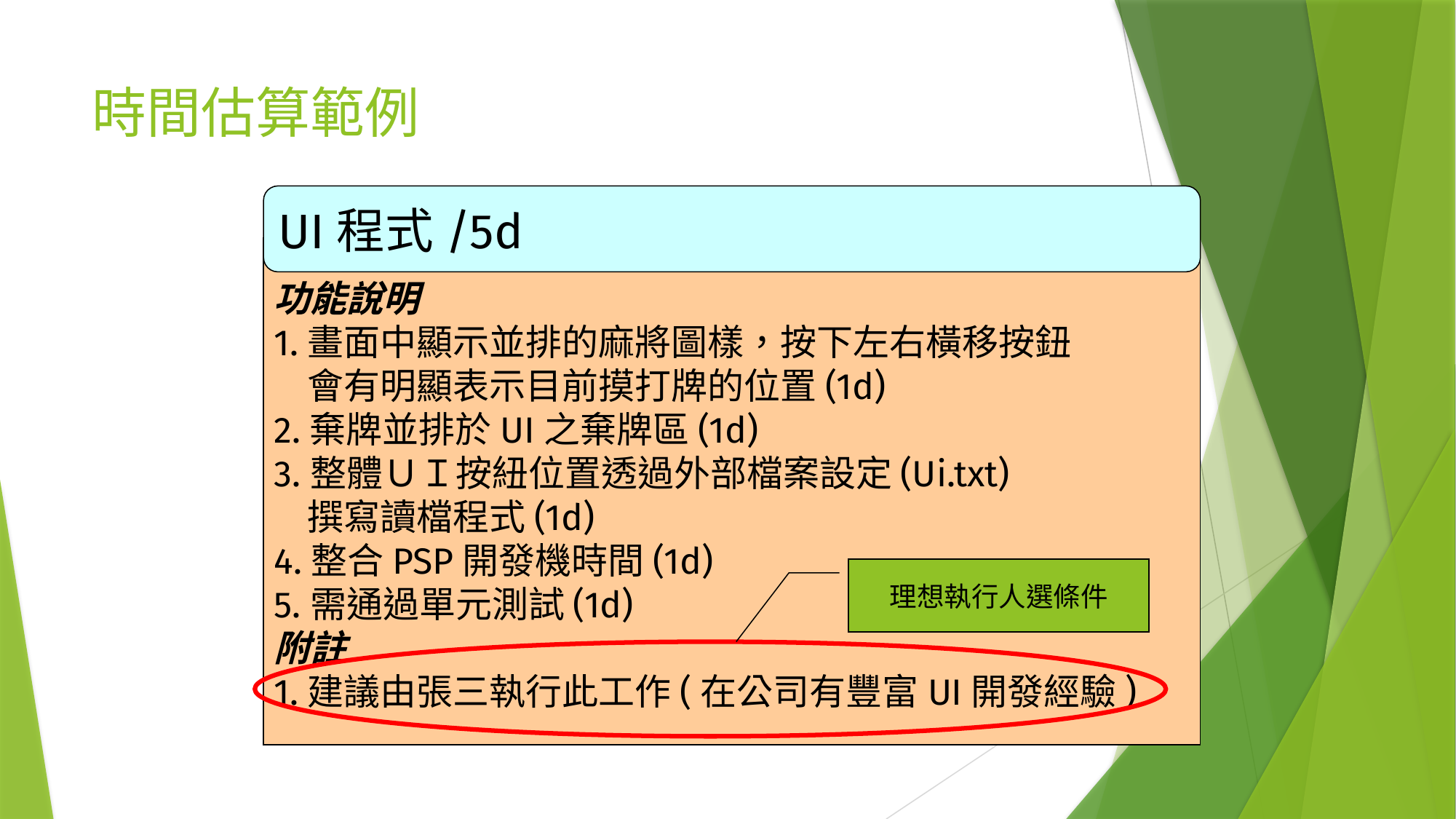

# 時間估算範例
UI程式/5d

功能說明
1.畫面中顯示並排的麻將圖樣，按下左右橫移按鈕
   會有明顯表示目前摸打牌的位置(1d)
2.棄牌並排於UI之棄牌區(1d)
3.整體ＵＩ按紐位置透過外部檔案設定(Ui.txt)
   撰寫讀檔程式(1d)
4.整合PSP開發機時間(1d)
5.需通過單元測試(1d)
附註
1.建議由張三執行此工作(在公司有豐富UI開發經驗)
理想執行人選條件